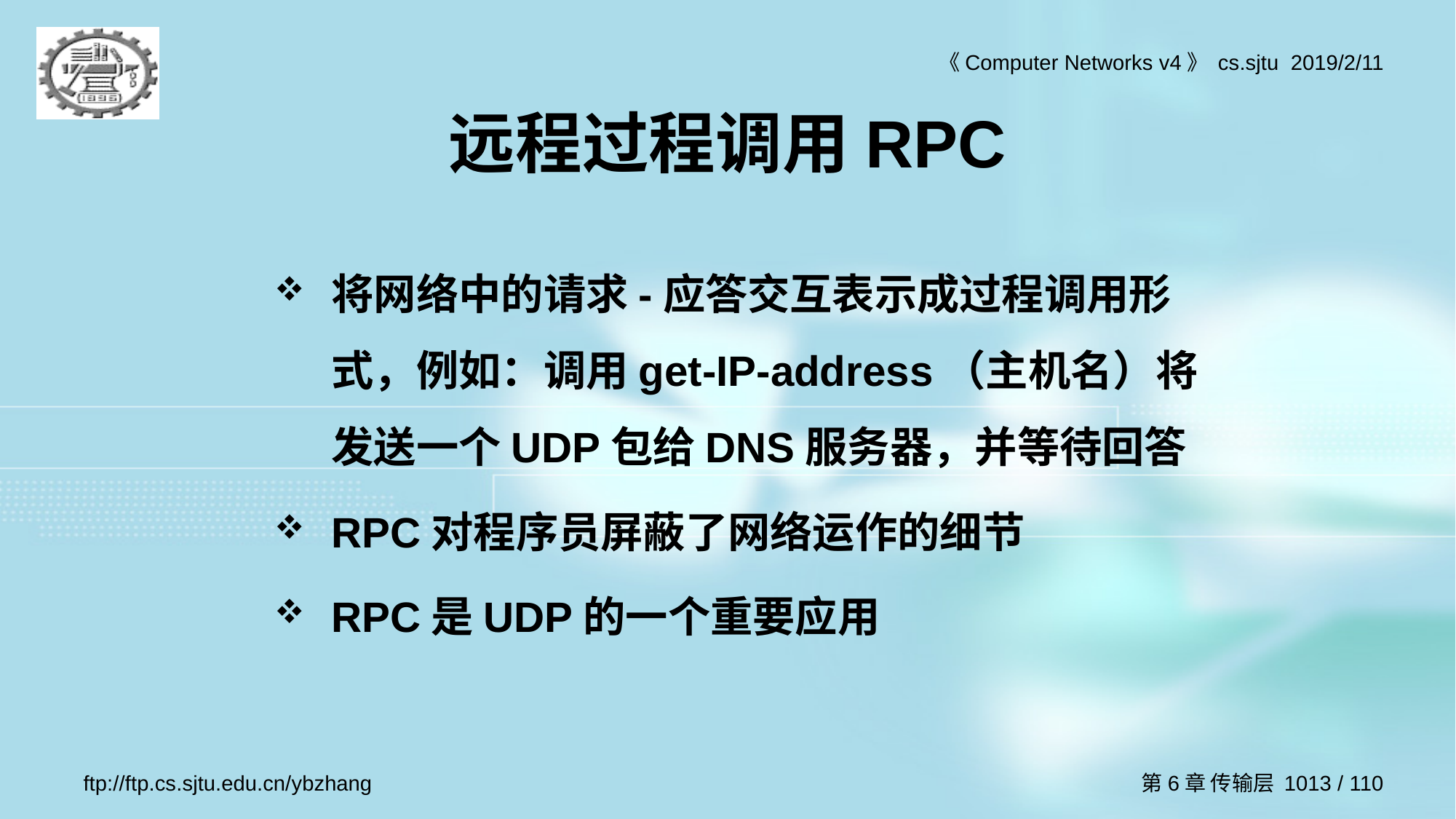

# 远程过程调用RPC
将网络中的请求-应答交互表示成过程调用形式，例如：调用get-IP-address（主机名）将发送一个UDP包给DNS服务器，并等待回答
RPC对程序员屏蔽了网络运作的细节
RPC是UDP的一个重要应用